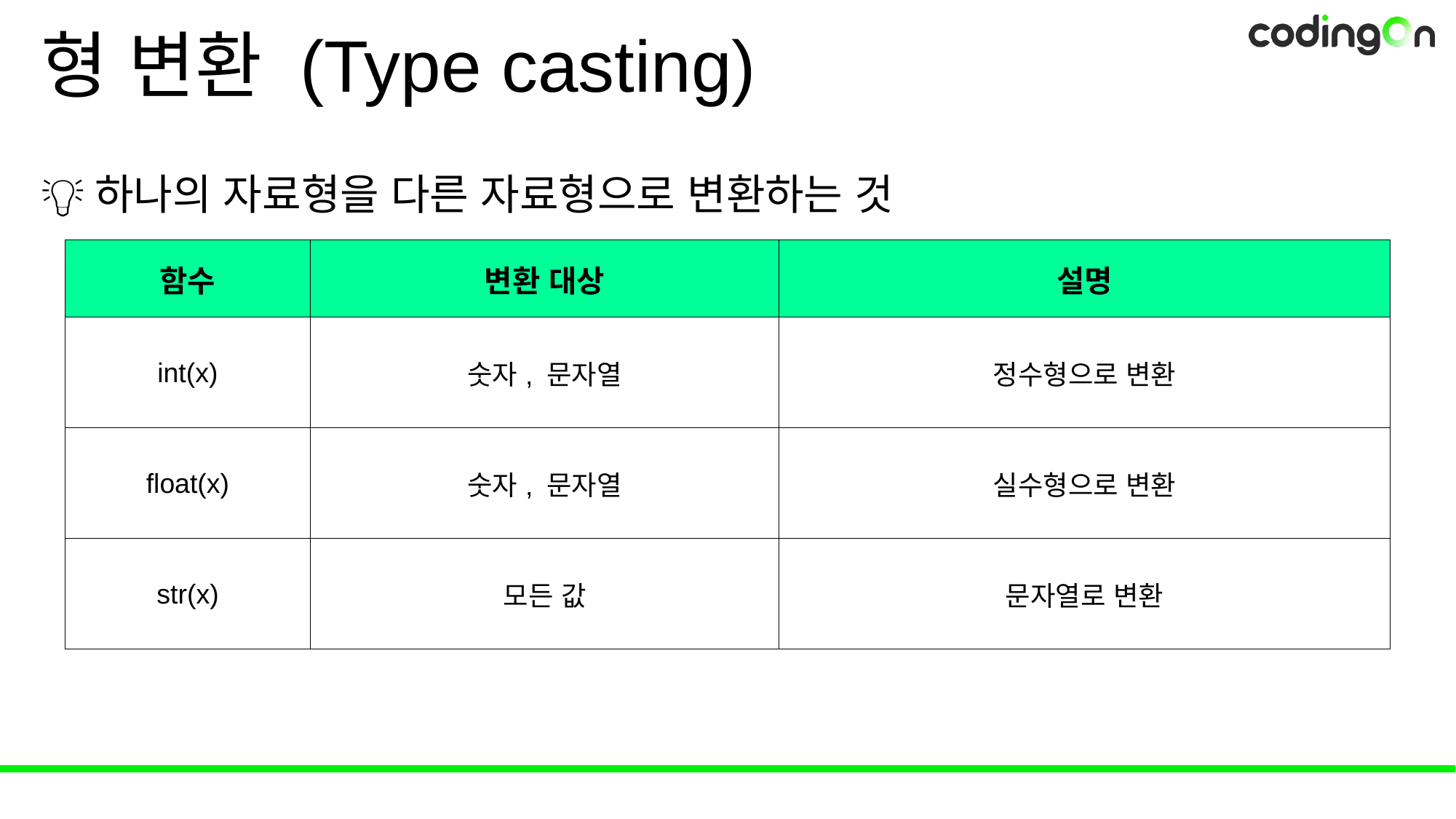

# 형 변환 (Type casting)
💡하나의 자료형을 다른 자료형으로 변환하는 것
| 함수 | 변환 대상 | 설명 |
| --- | --- | --- |
| int(x) | 숫자, 문자열 | 정수형으로 변환 |
| float(x) | 숫자, 문자열 | 실수형으로 변환 |
| str(x) | 모든 값 | 문자열로 변환 |